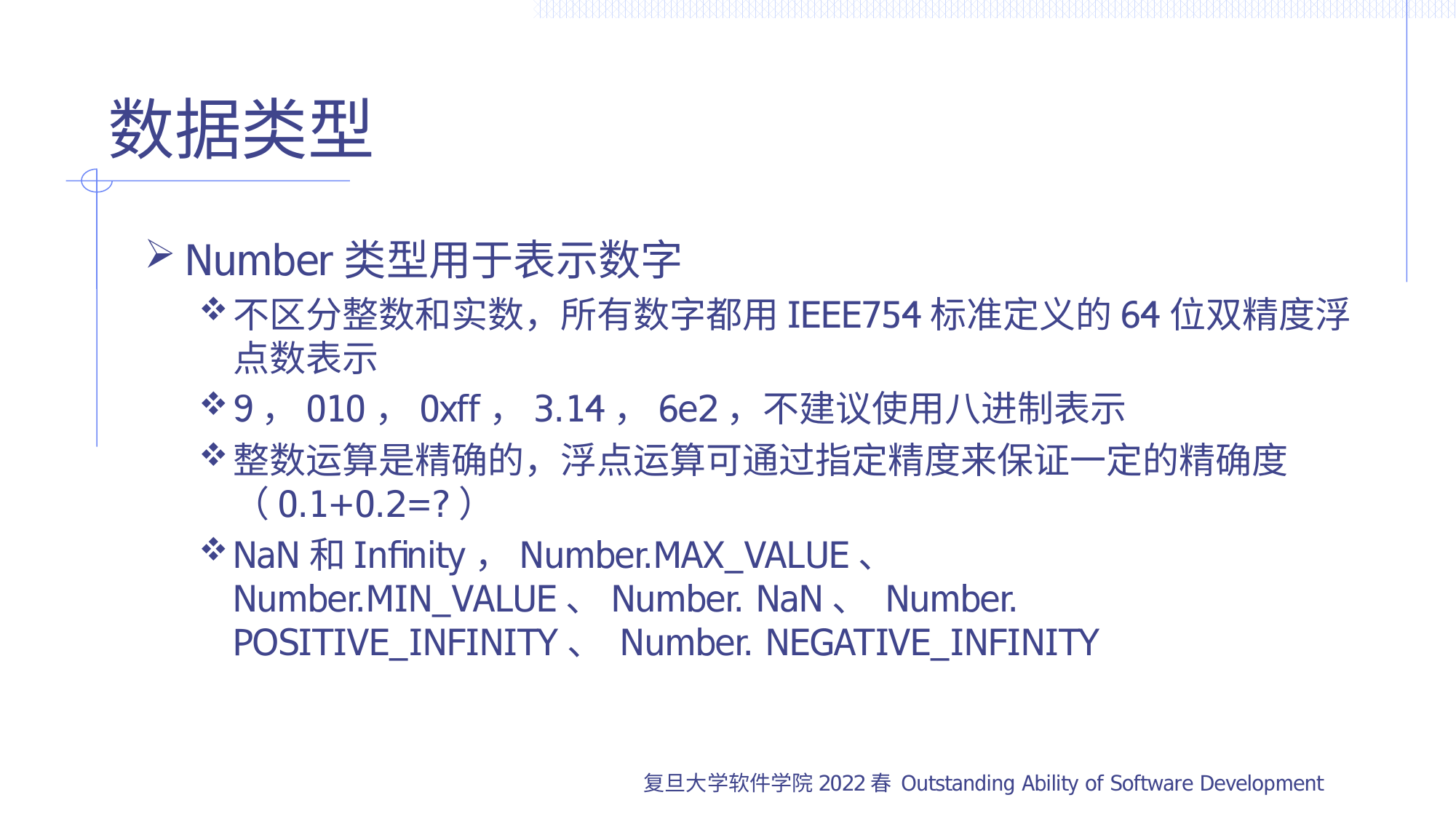

# 数据类型
Number类型用于表示数字
不区分整数和实数，所有数字都用IEEE754标准定义的64位双精度浮点数表示
9，010，0xff，3.14，6e2，不建议使用八进制表示
整数运算是精确的，浮点运算可通过指定精度来保证一定的精确度（0.1+0.2=?）
NaN和Infinity，Number.MAX_VALUE、 Number.MIN_VALUE、Number. NaN、 Number. POSITIVE_INFINITY、 Number. NEGATIVE_INFINITY